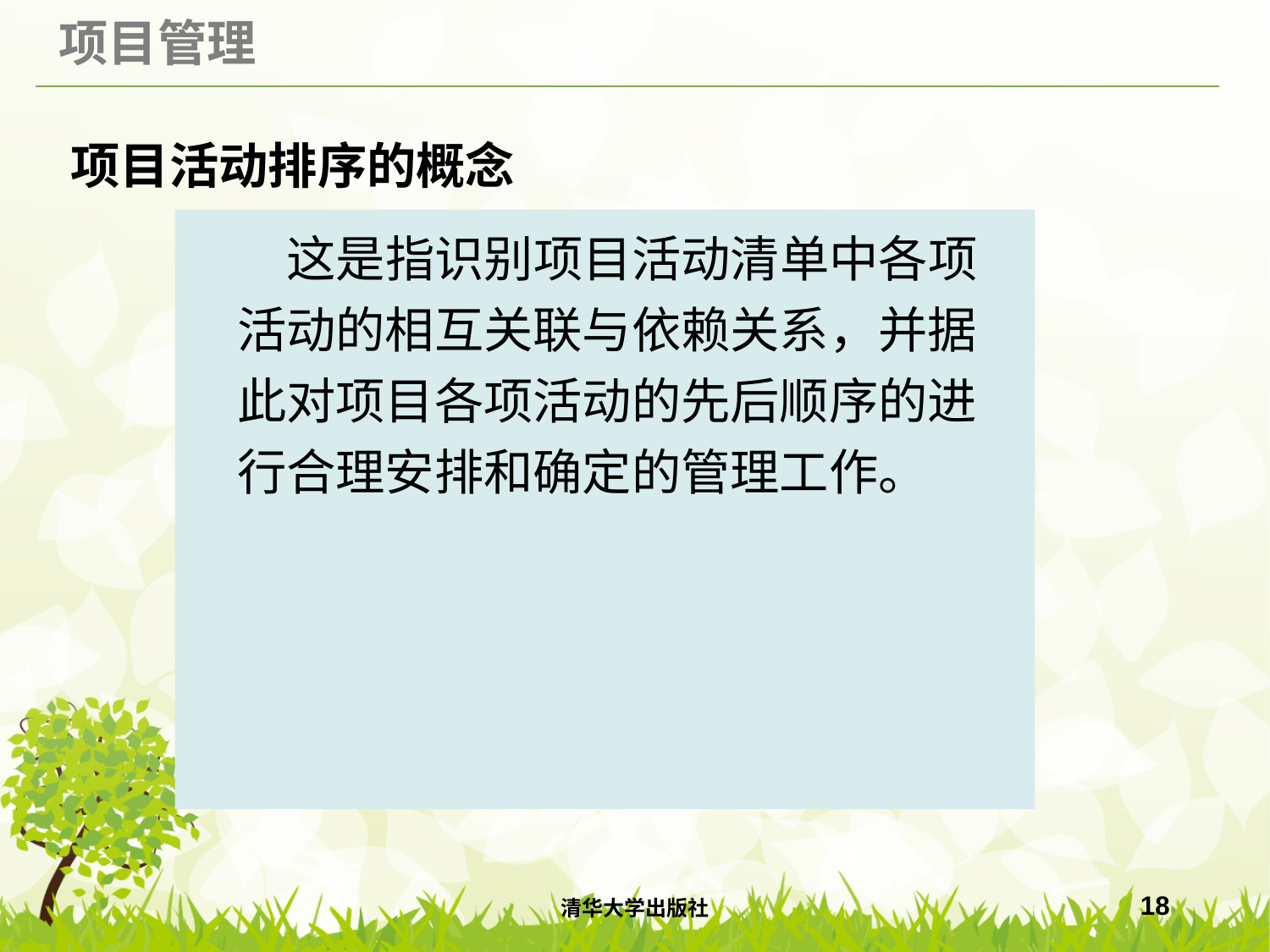

# 项目活动排序的概念
这是指识别项目活动清单中各项活动的相互关联与依赖关系，并据此对项目各项活动的先后顺序的进行合理安排和确定的管理工作。

清华大学出版社
18